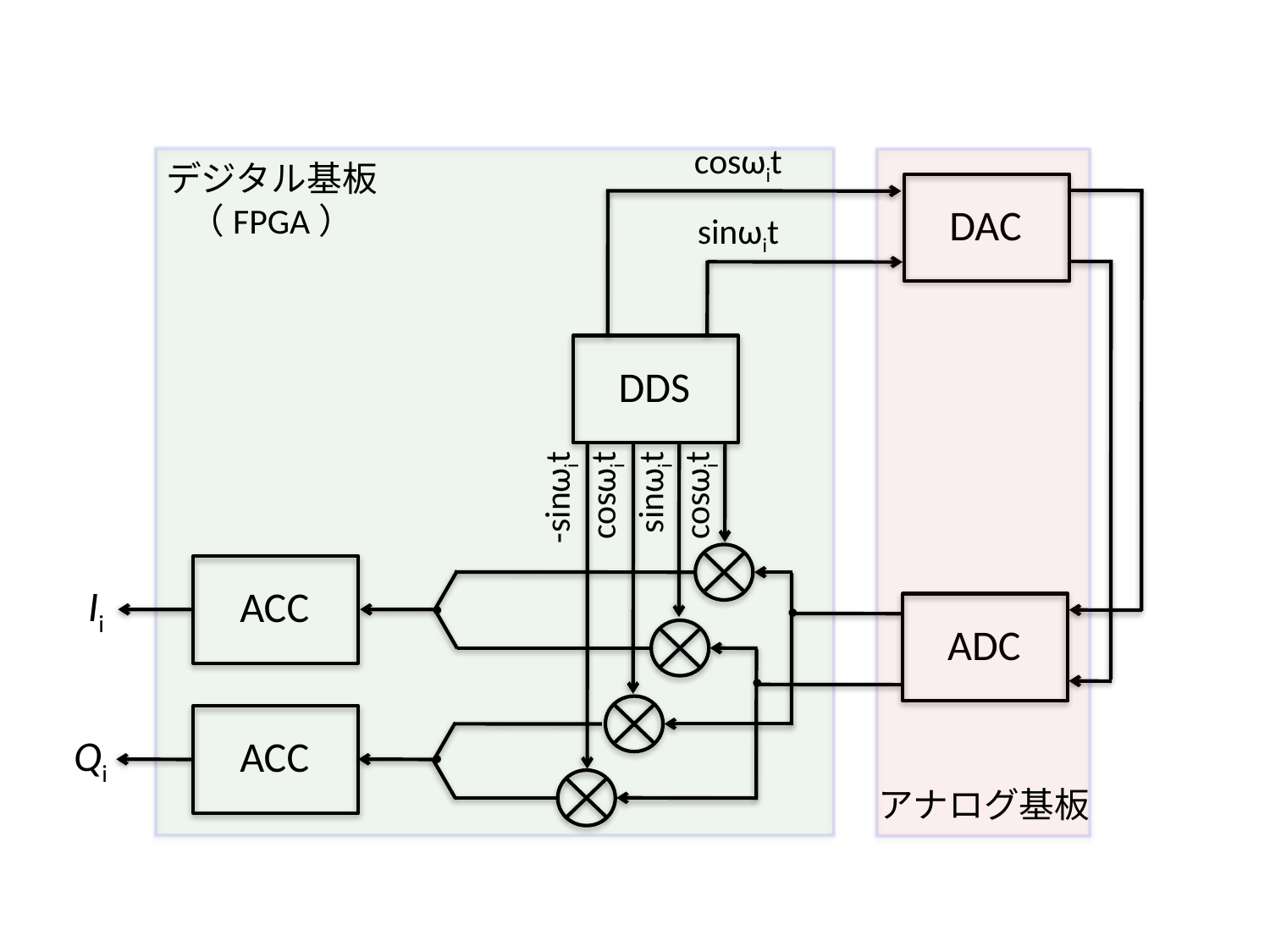

cosωit

デジタル基板
（FPGA）

DAC
sinωit

DDS
sinωit
cosωit
cosωit
-sinωit

ACC
Ii
●

ADC
●

●

ACC
Qi
●

アナログ基板